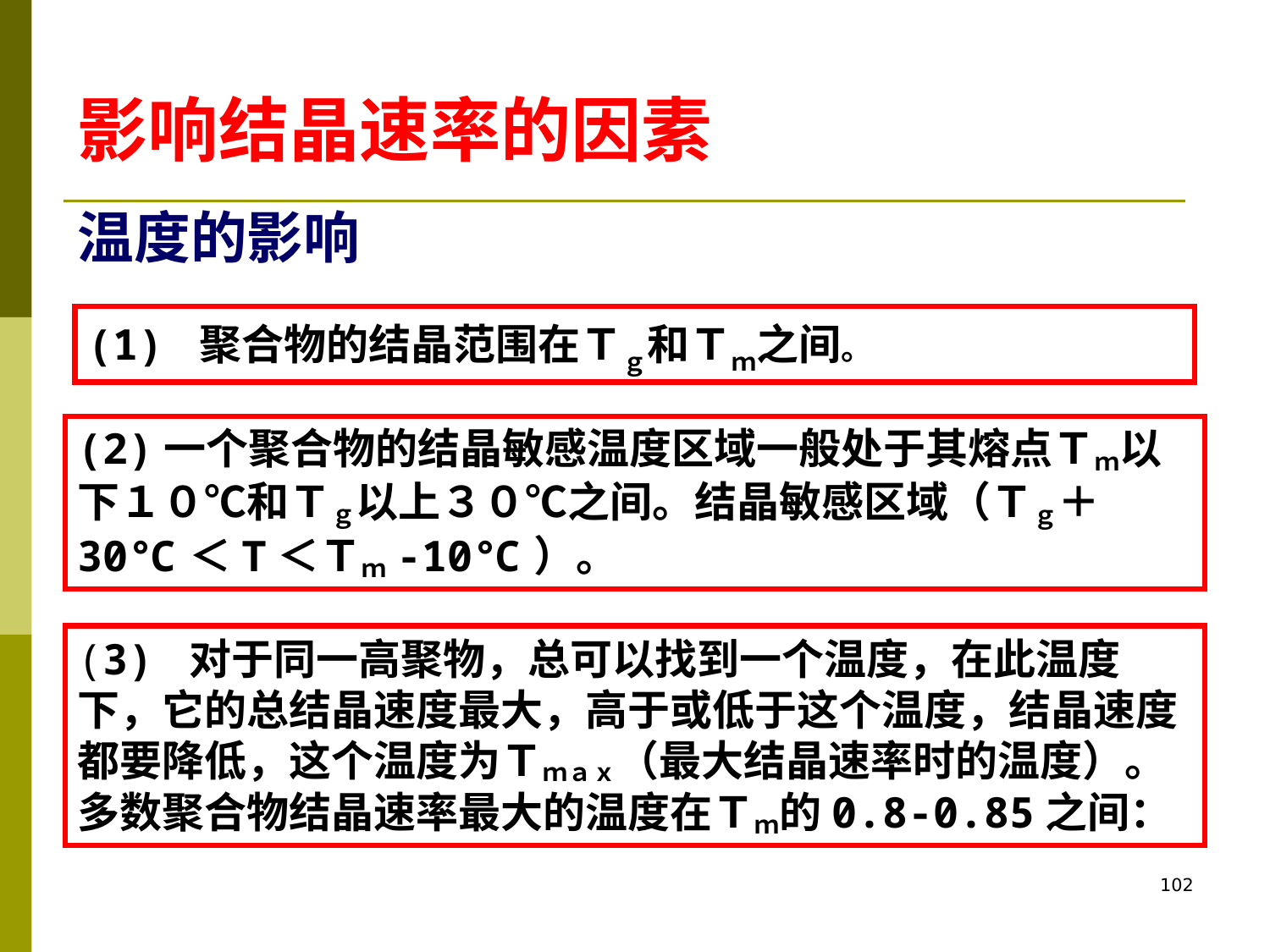

# 影响结晶速率的因素
温度的影响
(1) 聚合物的结晶范围在Ｔｇ和Ｔｍ之间。
(2)一个聚合物的结晶敏感温度区域一般处于其熔点Ｔｍ以下１０℃和Ｔｇ以上３０℃之间。结晶敏感区域（Ｔｇ＋30℃＜T＜Ｔｍ-10℃）。

(3) 对于同一高聚物，总可以找到一个温度，在此温度下，它的总结晶速度最大，高于或低于这个温度，结晶速度都要降低，这个温度为Ｔｍａｘ（最大结晶速率时的温度）。多数聚合物结晶速率最大的温度在Ｔｍ的0.8-0.85之间：
102